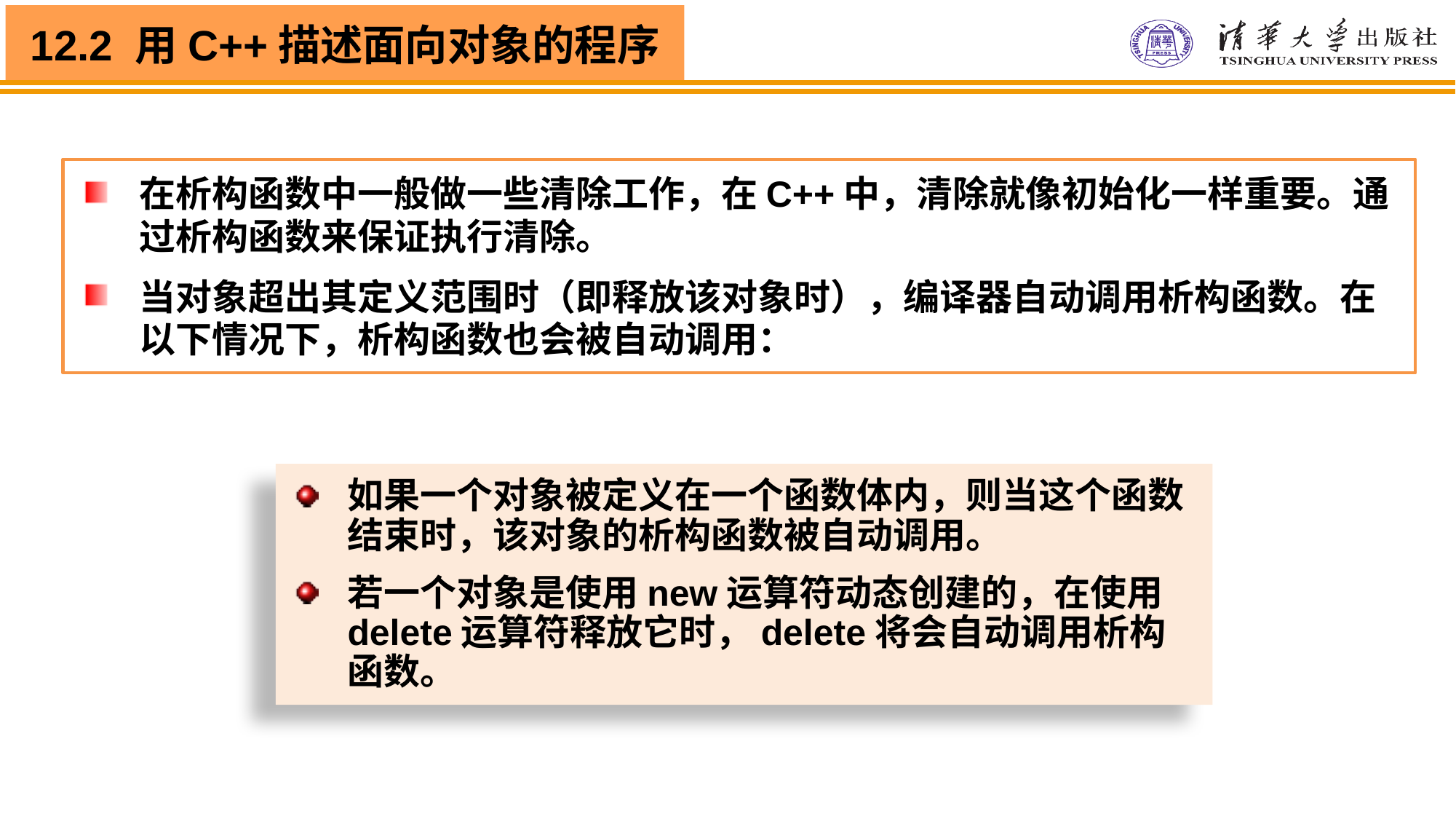

在析构函数中一般做一些清除工作，在C++中，清除就像初始化一样重要。通过析构函数来保证执行清除。
当对象超出其定义范围时（即释放该对象时），编译器自动调用析构函数。在以下情况下，析构函数也会被自动调用：
如果一个对象被定义在一个函数体内，则当这个函数结束时，该对象的析构函数被自动调用。
若一个对象是使用new运算符动态创建的，在使用delete运算符释放它时，delete将会自动调用析构函数。